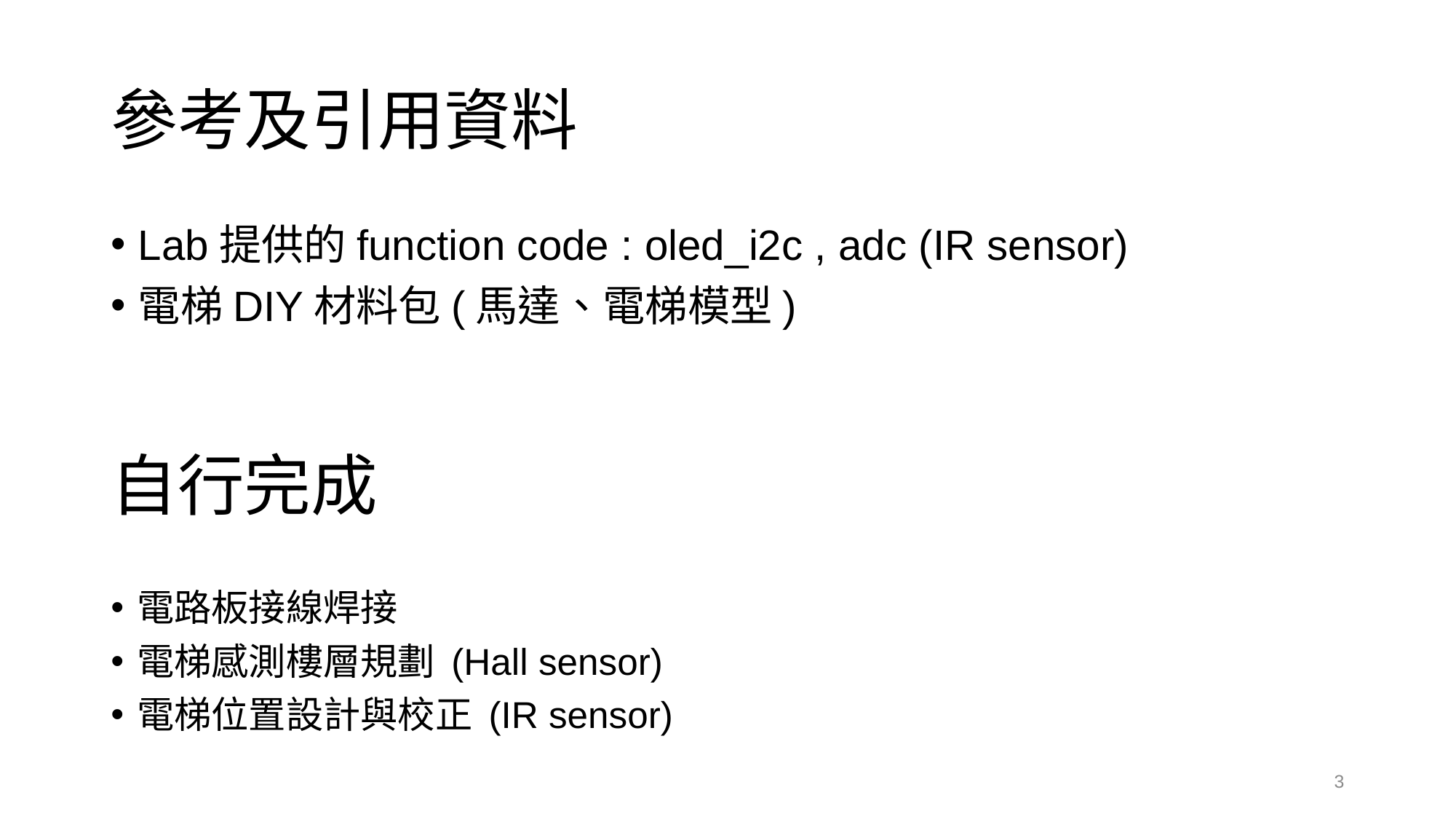

# 參考及引用資料
Lab提供的function code : oled_i2c , adc (IR sensor)
電梯DIY材料包(馬達、電梯模型)
自行完成
電路板接線焊接
電梯感測樓層規劃 (Hall sensor)
電梯位置設計與校正 (IR sensor)

3